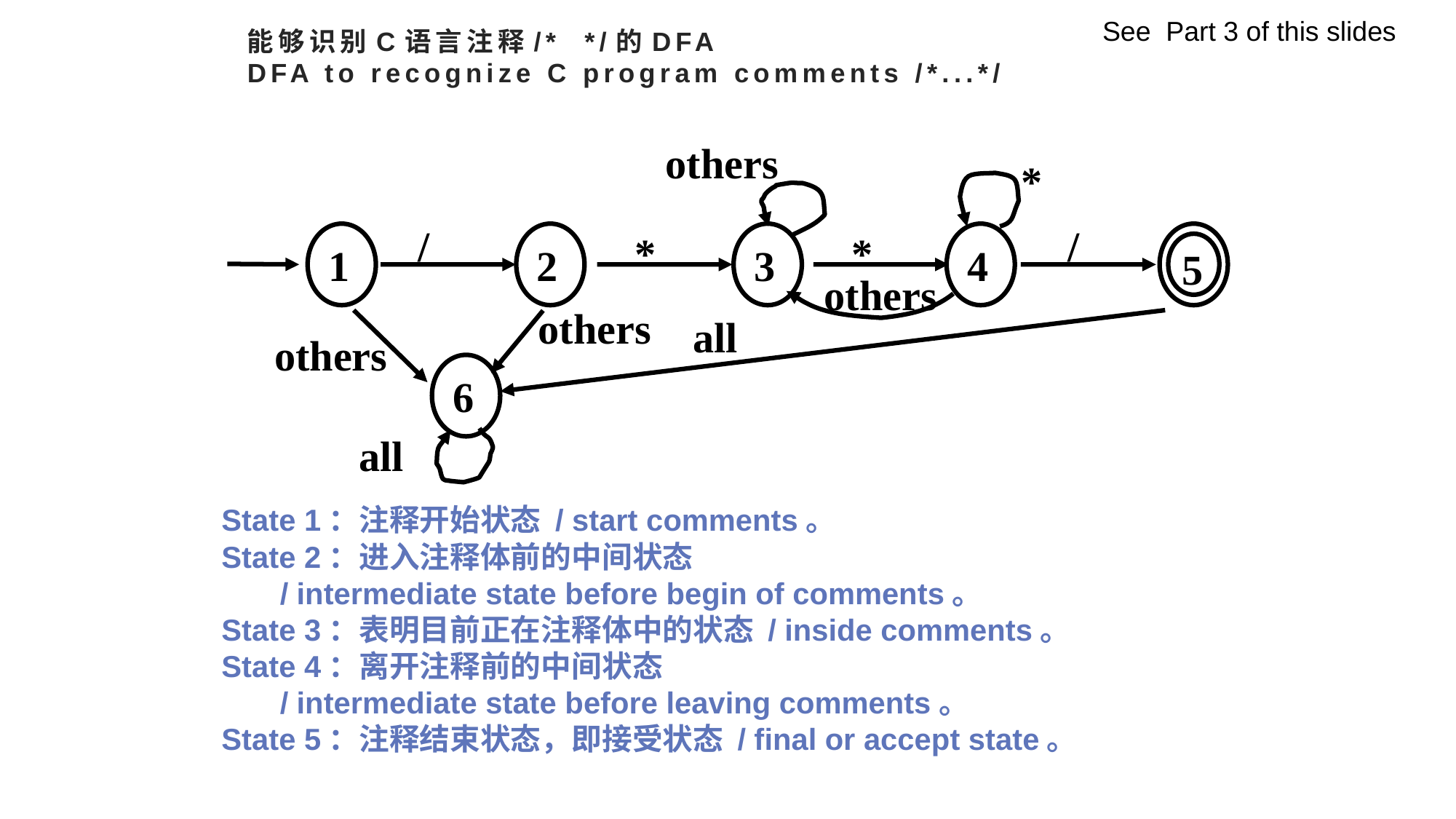

See  Part 3 of this slides
# 能够识别C语言注释/*  */的DFA DFA to recognize C program comments /*...*/

others
*

/
/
1
2
3
4

*
*
5

others

others
all

others
6
 all

State 1：注释开始状态 / start comments。
State 2：进入注释体前的中间状态
       / intermediate state before begin of comments。
State 3：表明目前正在注释体中的状态 / inside comments。
State 4：离开注释前的中间状态
       / intermediate state before leaving comments。
State 5：注释结束状态，即接受状态 / final or accept state。

28